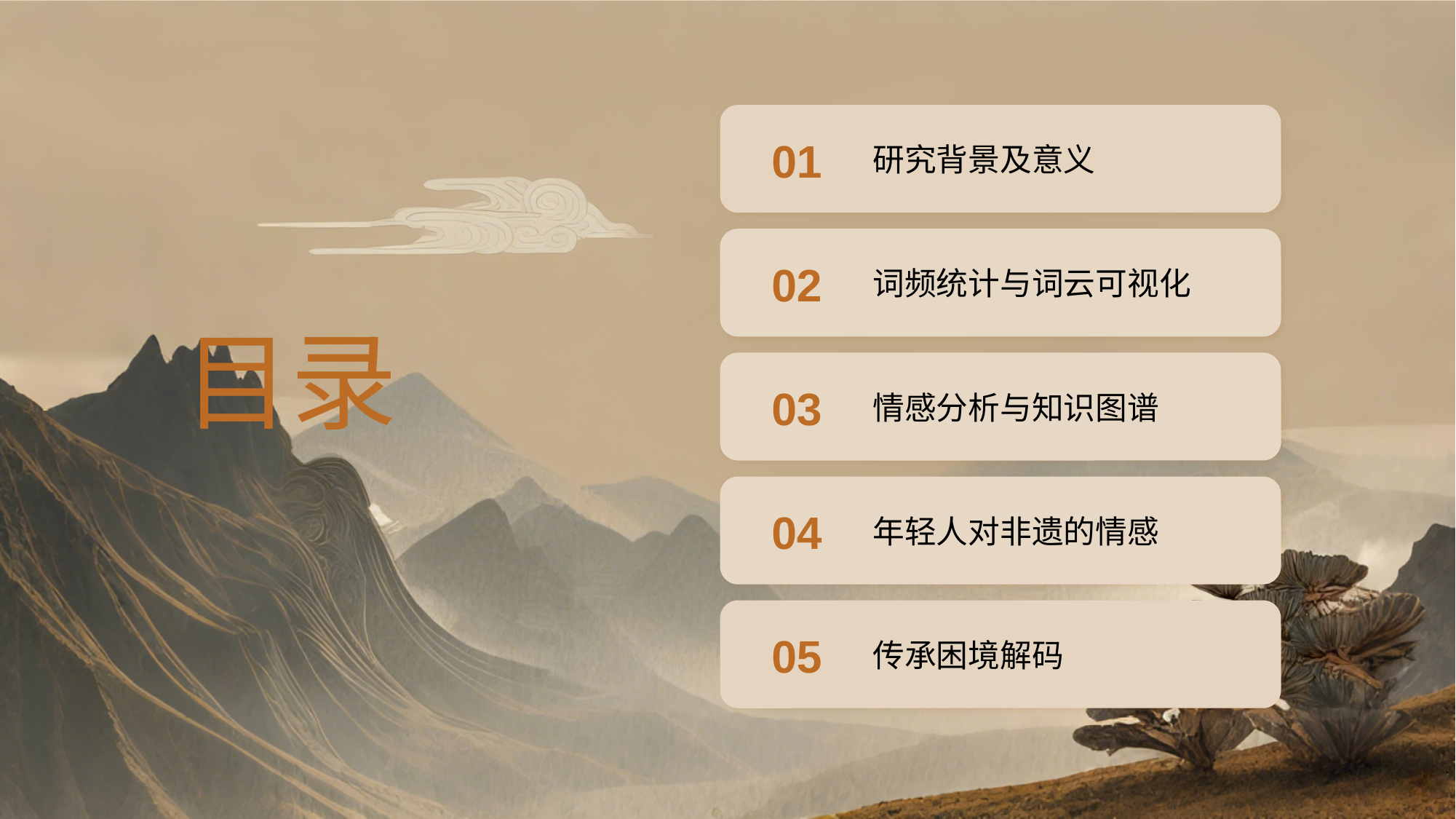

01
研究背景及意义

02
词频统计与词云可视化
# 目录

03
情感分析与知识图谱

04
年轻人对非遗的情感

05
传承困境解码